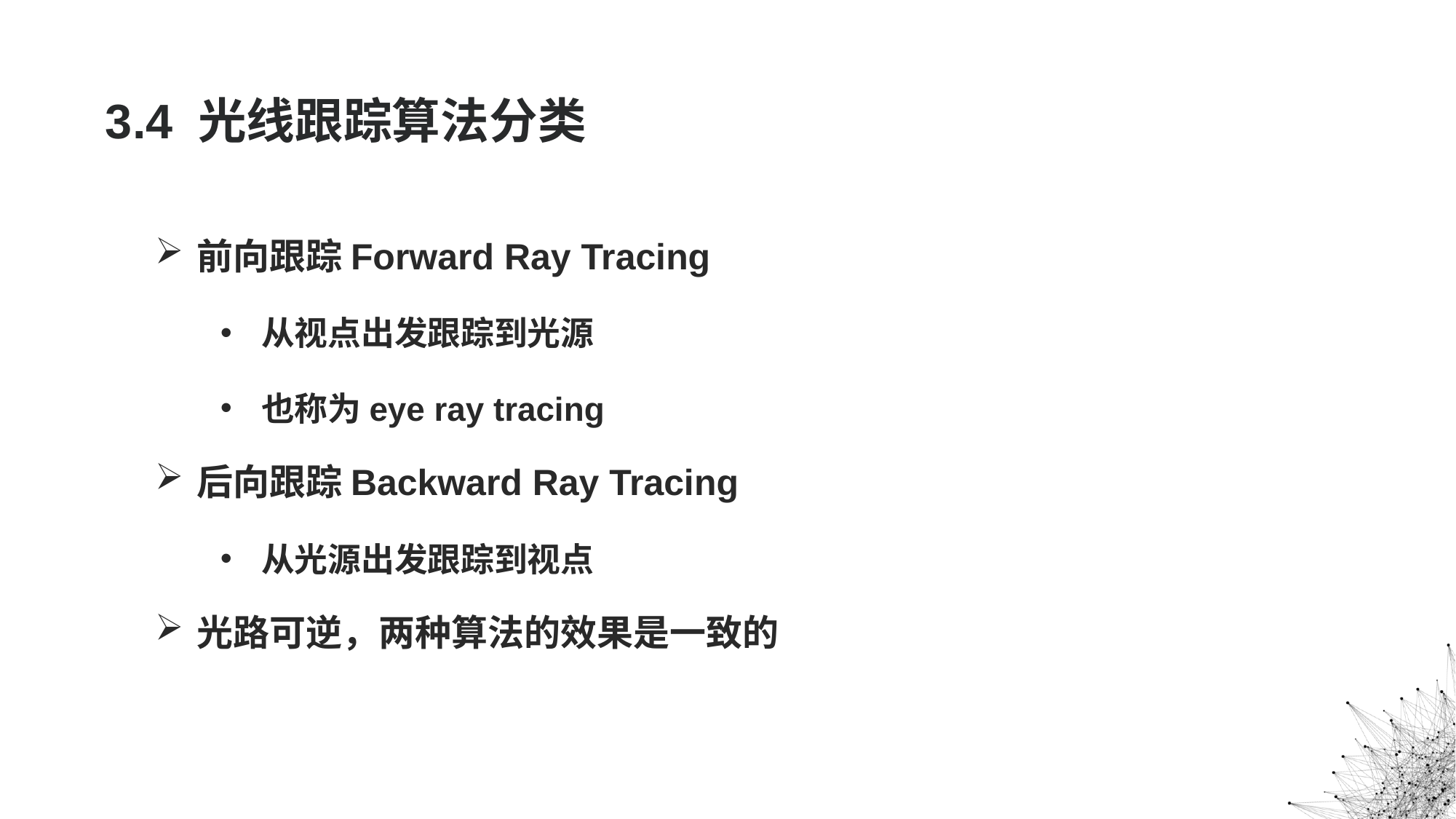

# 3.4 光线跟踪算法分类
前向跟踪Forward Ray Tracing
从视点出发跟踪到光源
也称为eye ray tracing
后向跟踪Backward Ray Tracing
从光源出发跟踪到视点
光路可逆，两种算法的效果是一致的